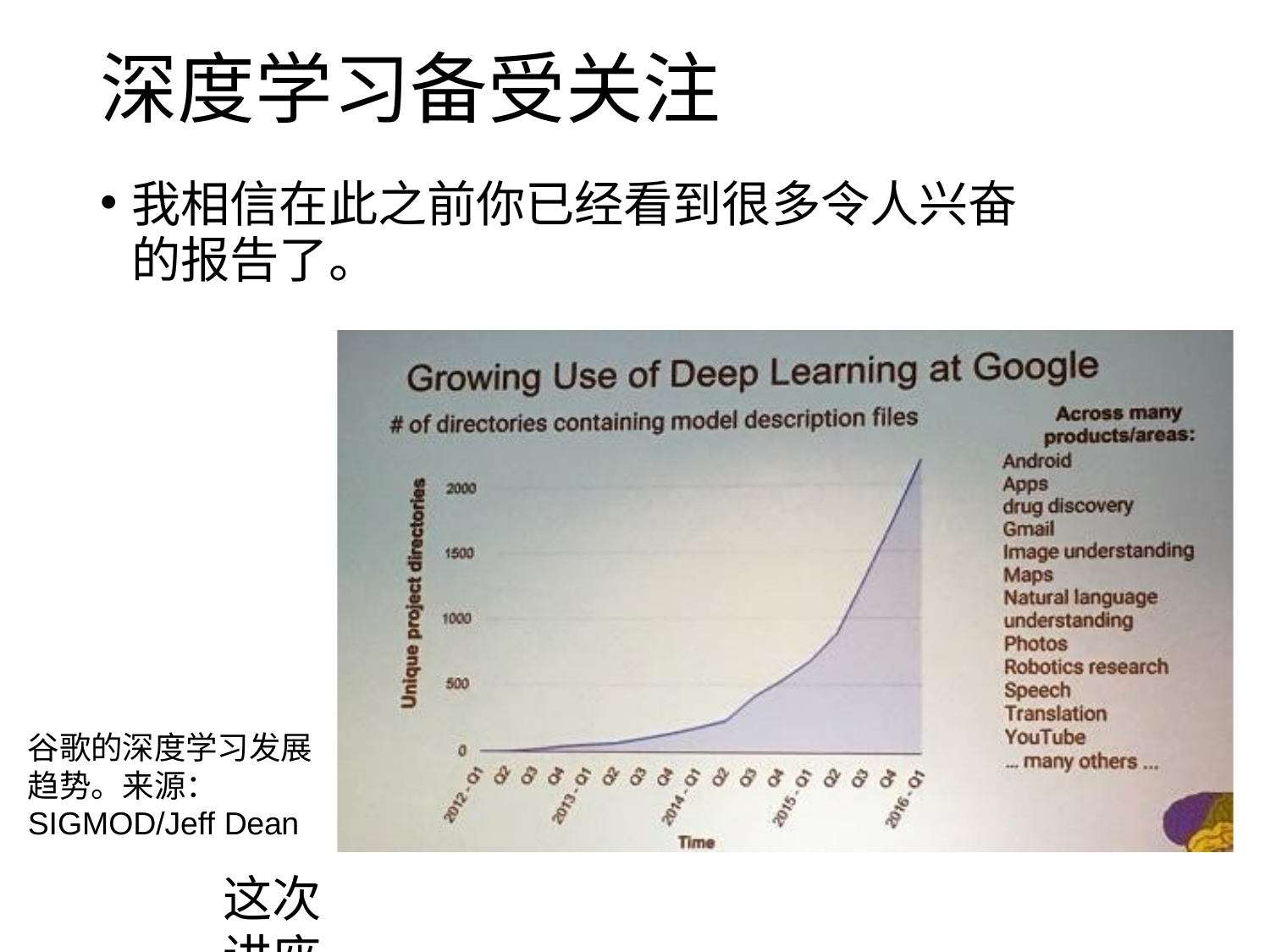

# 深度学习备受关注
我相信在此之前你已经看到很多令人兴奋的报告了。

谷歌的深度学习发展趋势。来源：SIGMOD/Jeff Dean
这次讲座的重点是基础技术。